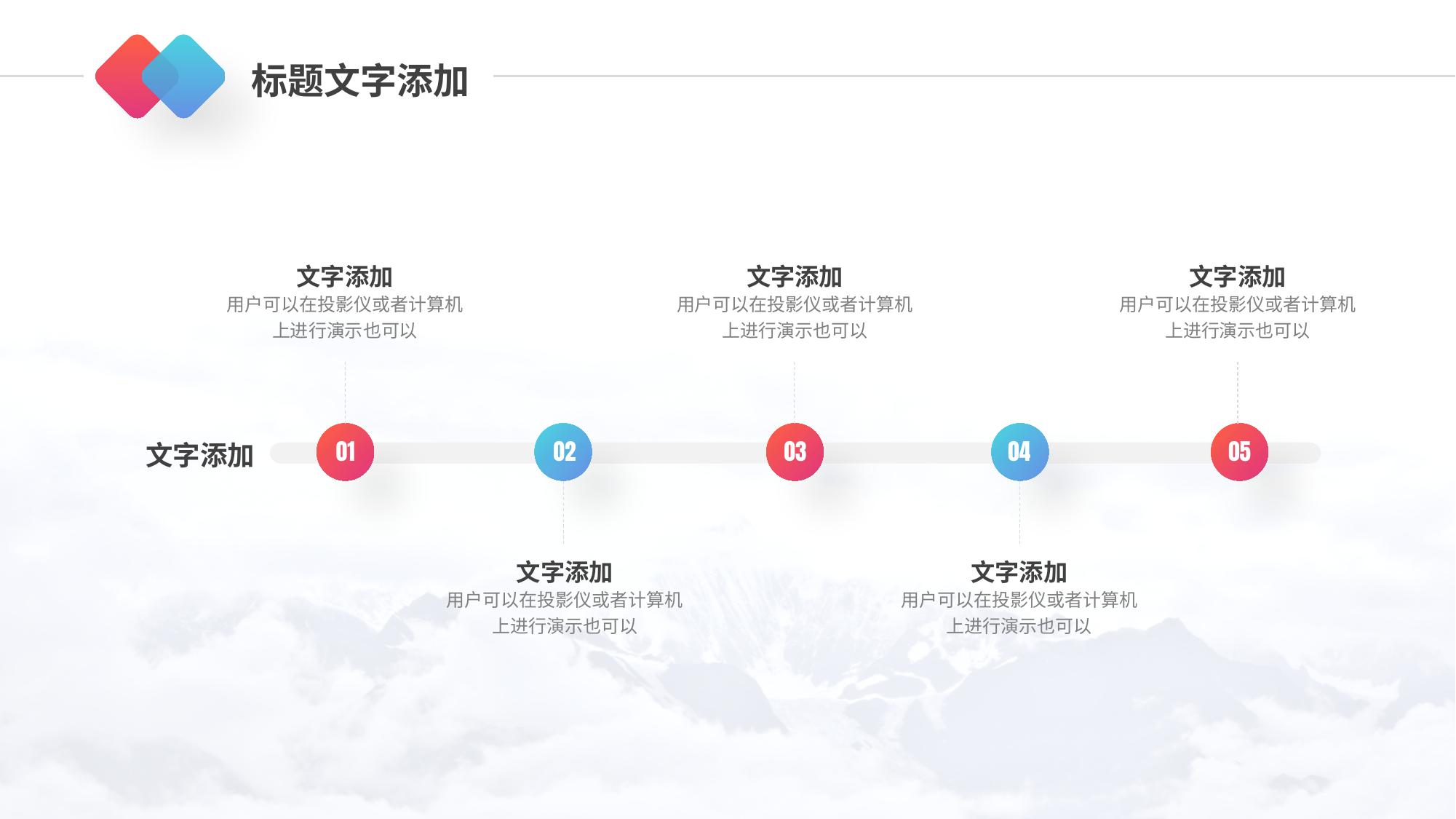

标题文字添加
文字添加
用户可以在投影仪或者计算机上进行演示也可以
文字添加
用户可以在投影仪或者计算机上进行演示也可以
文字添加
用户可以在投影仪或者计算机上进行演示也可以

文字添加
01
02
03
04
05

文字添加
用户可以在投影仪或者计算机上进行演示也可以
文字添加
用户可以在投影仪或者计算机上进行演示也可以